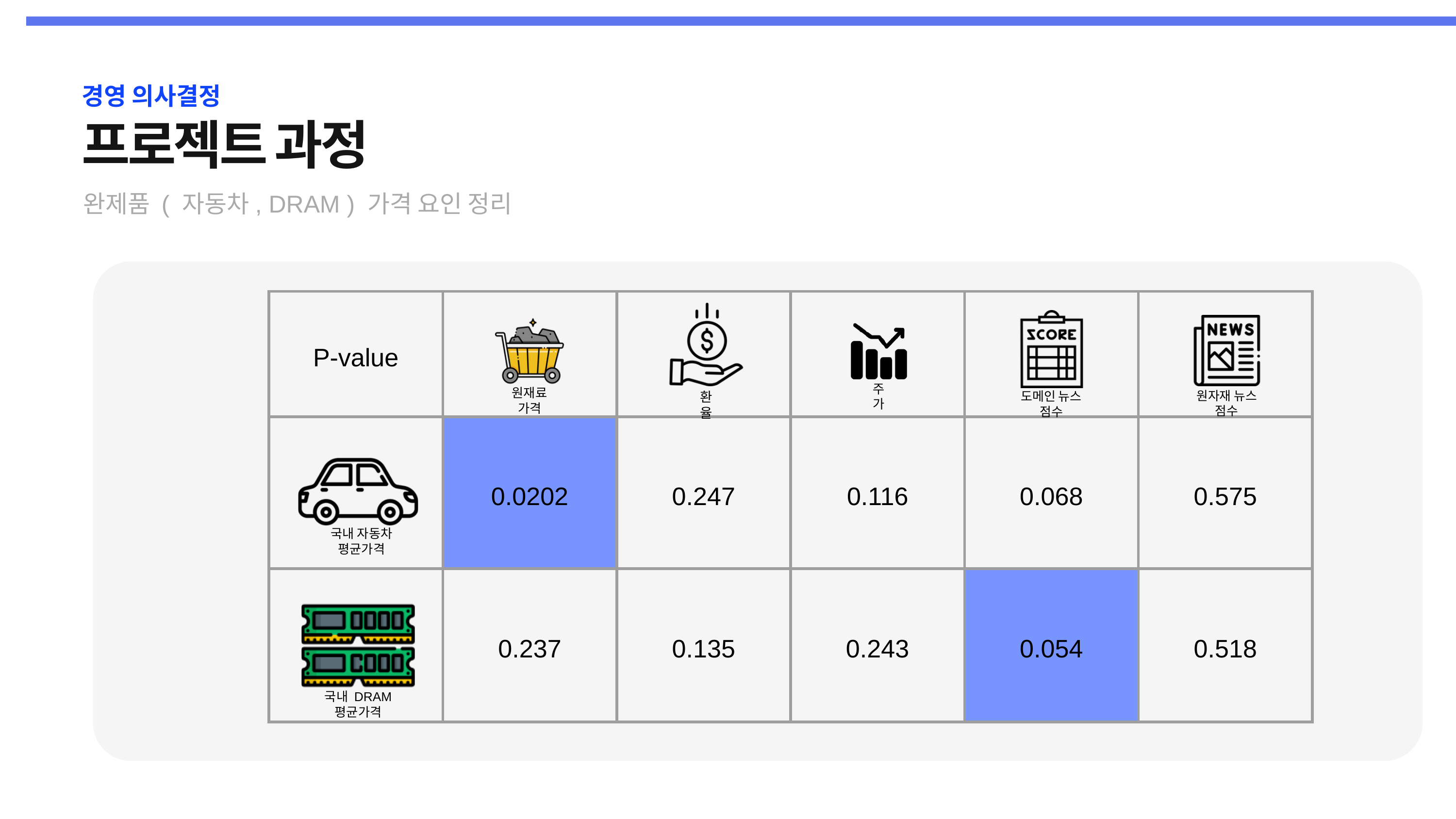

경영 의사결정

프로젝트 과정

완제품 ( 자동차, DRAM ) 가격 요인 정리

| P-value |  |  |  |  |  |
| --- | --- | --- | --- | --- | --- |
|  | 0.0202 | 0.247 | 0.116 | 0.068 | 0.575 |
|  | 0.237 | 0.135 | 0.243 | 0.054 | 0.518 |

주가

원재료 가격

원자재 뉴스 점수

환율

도메인 뉴스 점수

국내 자동차 평균가격

국내 DRAM 평균가격